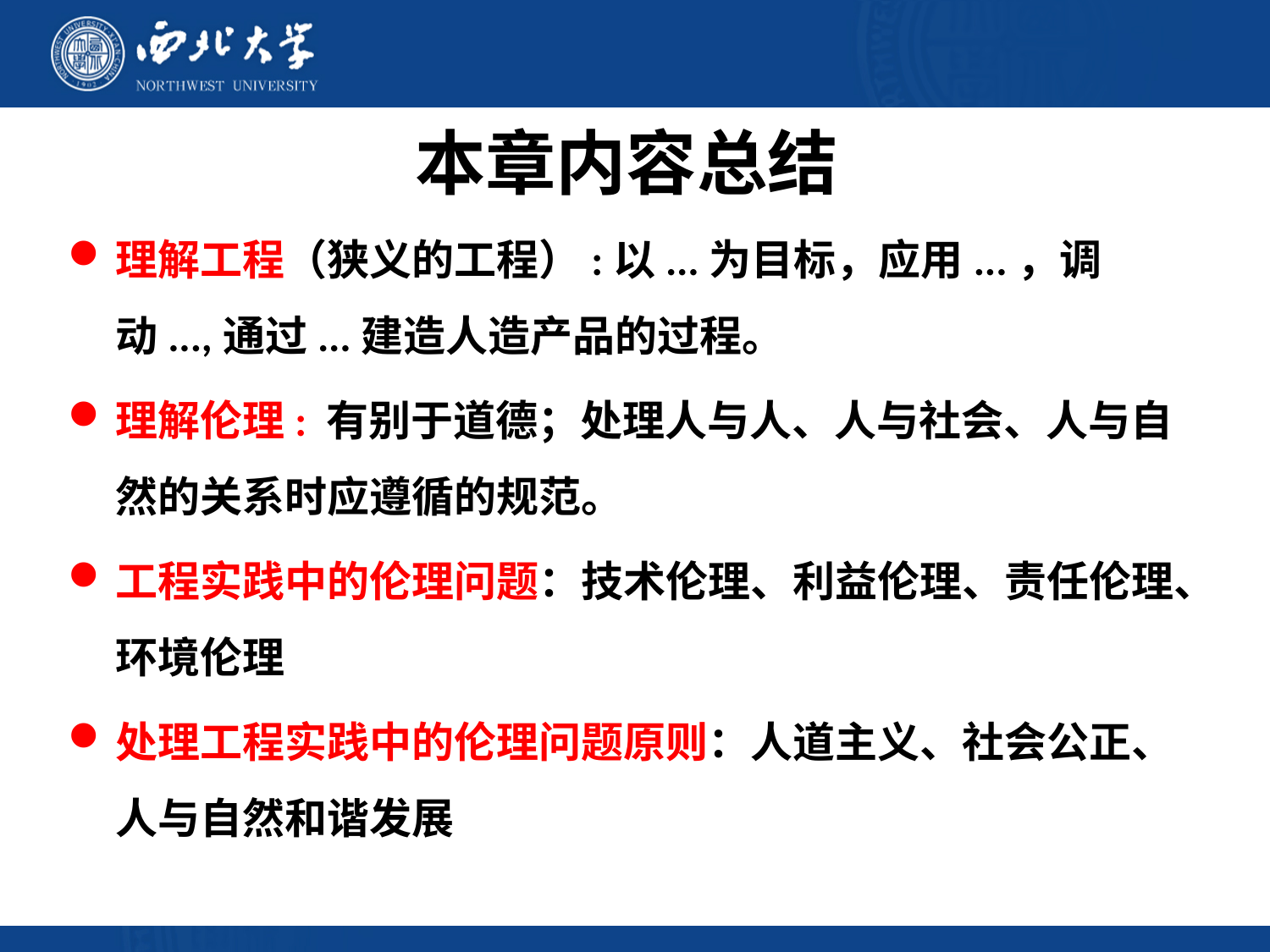

# 本章内容总结
理解工程（狭义的工程）:以...为目标，应用...，调动...,通过...建造人造产品的过程。
理解伦理: 有别于道德；处理人与人、人与社会、人与自然的关系时应遵循的规范。
工程实践中的伦理问题：技术伦理、利益伦理、责任伦理、环境伦理
处理工程实践中的伦理问题原则：人道主义、社会公正、人与自然和谐发展